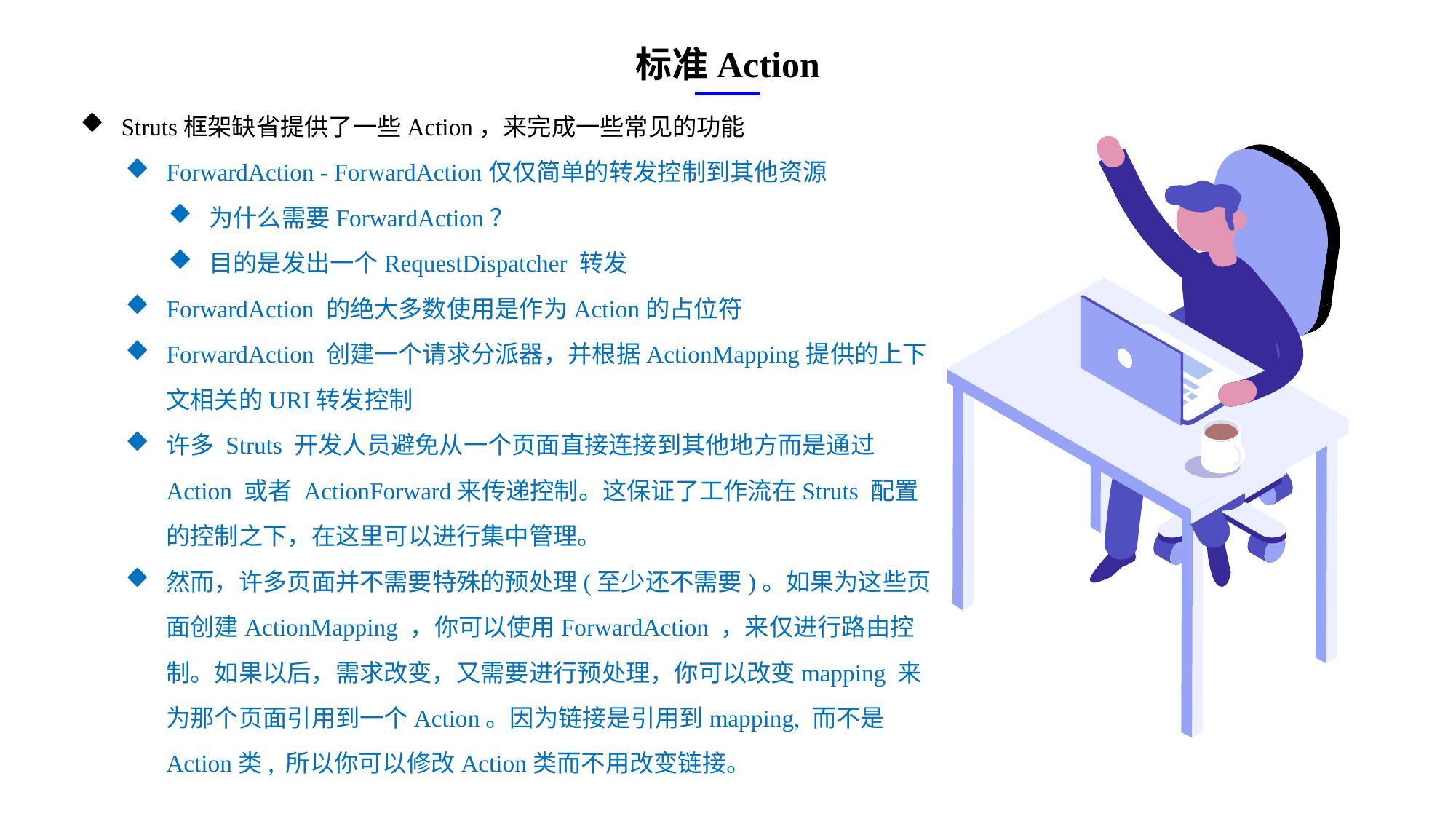

标准Action
Struts框架缺省提供了一些Action，来完成一些常见的功能
ForwardAction - ForwardAction仅仅简单的转发控制到其他资源
为什么需要ForwardAction？
目的是发出一个RequestDispatcher 转发
ForwardAction 的绝大多数使用是作为Action的占位符
ForwardAction 创建一个请求分派器，并根据ActionMapping提供的上下文相关的URI转发控制
许多 Struts 开发人员避免从一个页面直接连接到其他地方而是通过Action 或者 ActionForward来传递控制。这保证了工作流在Struts 配置的控制之下，在这里可以进行集中管理。
然而，许多页面并不需要特殊的预处理(至少还不需要)。如果为这些页面创建ActionMapping ，你可以使用ForwardAction ，来仅进行路由控制。如果以后，需求改变，又需要进行预处理，你可以改变mapping 来为那个页面引用到一个Action。因为链接是引用到mapping, 而不是Action类, 所以你可以修改Action类而不用改变链接。

e7d195523061f1c0ae0eb3eed39d2bcef4622b2499a05fe6567B54A876BEB457BD1EB8EBE9915191D1FA2E860D28D251AB291D9CBBDD28D4BD16020FD75D8281481517FC21E86E4C931520AFA1087E92E357E3DB373CA326F6F926B1A67F681E99E875FFD293B2C32B3919AE4D43F9436862A7DD54F9346DF3662D8AB7319030EF75D53FF682DE13